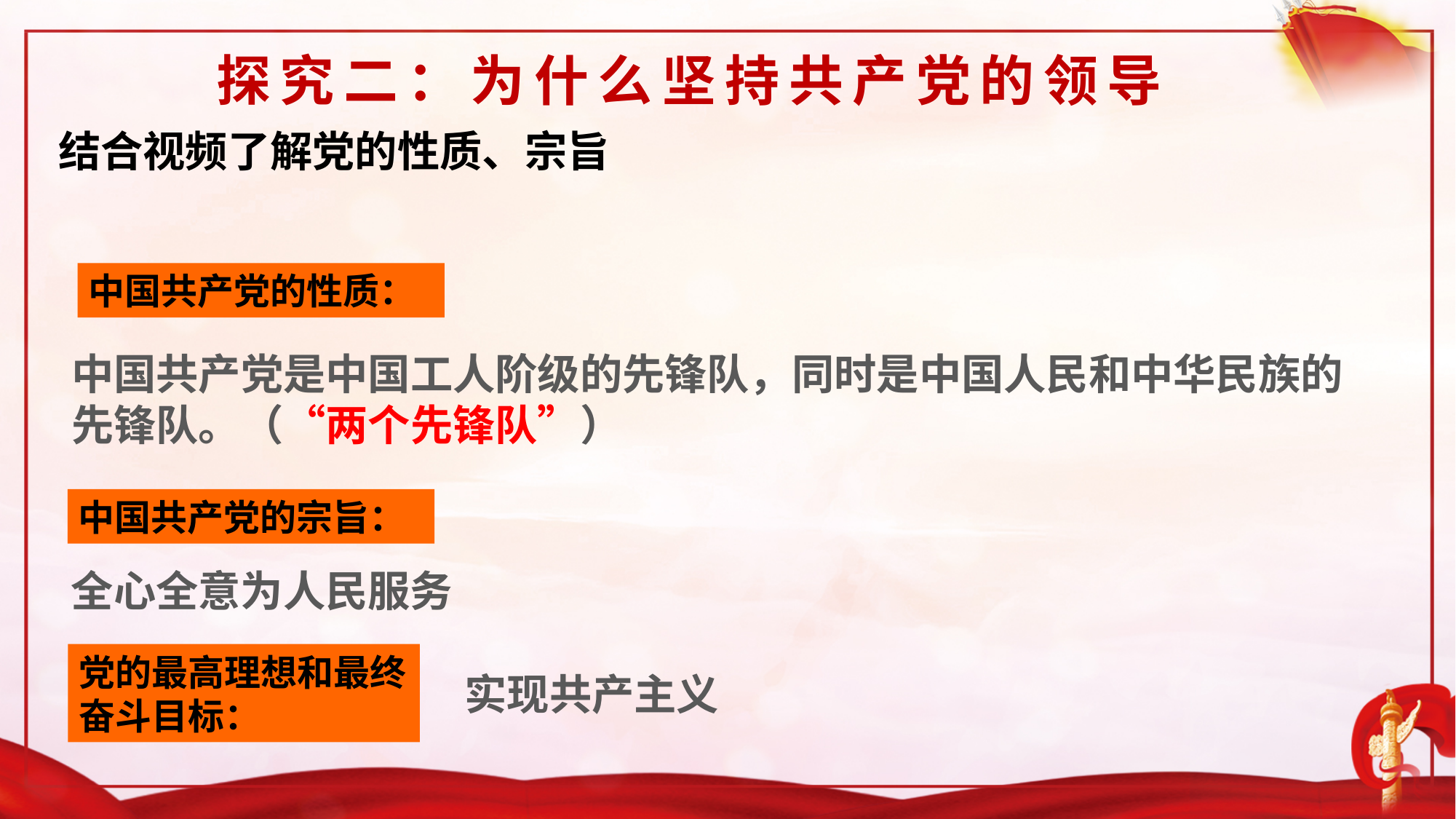

# 探究二：为什么坚持共产党的领导
结合视频了解党的性质、宗旨
中国共产党的性质：
中国共产党是中国工人阶级的先锋队，同时是中国人民和中华民族的先锋队。（“两个先锋队”）
中国共产党的宗旨：
全心全意为人民服务
党的最高理想和最终奋斗目标：
实现共产主义